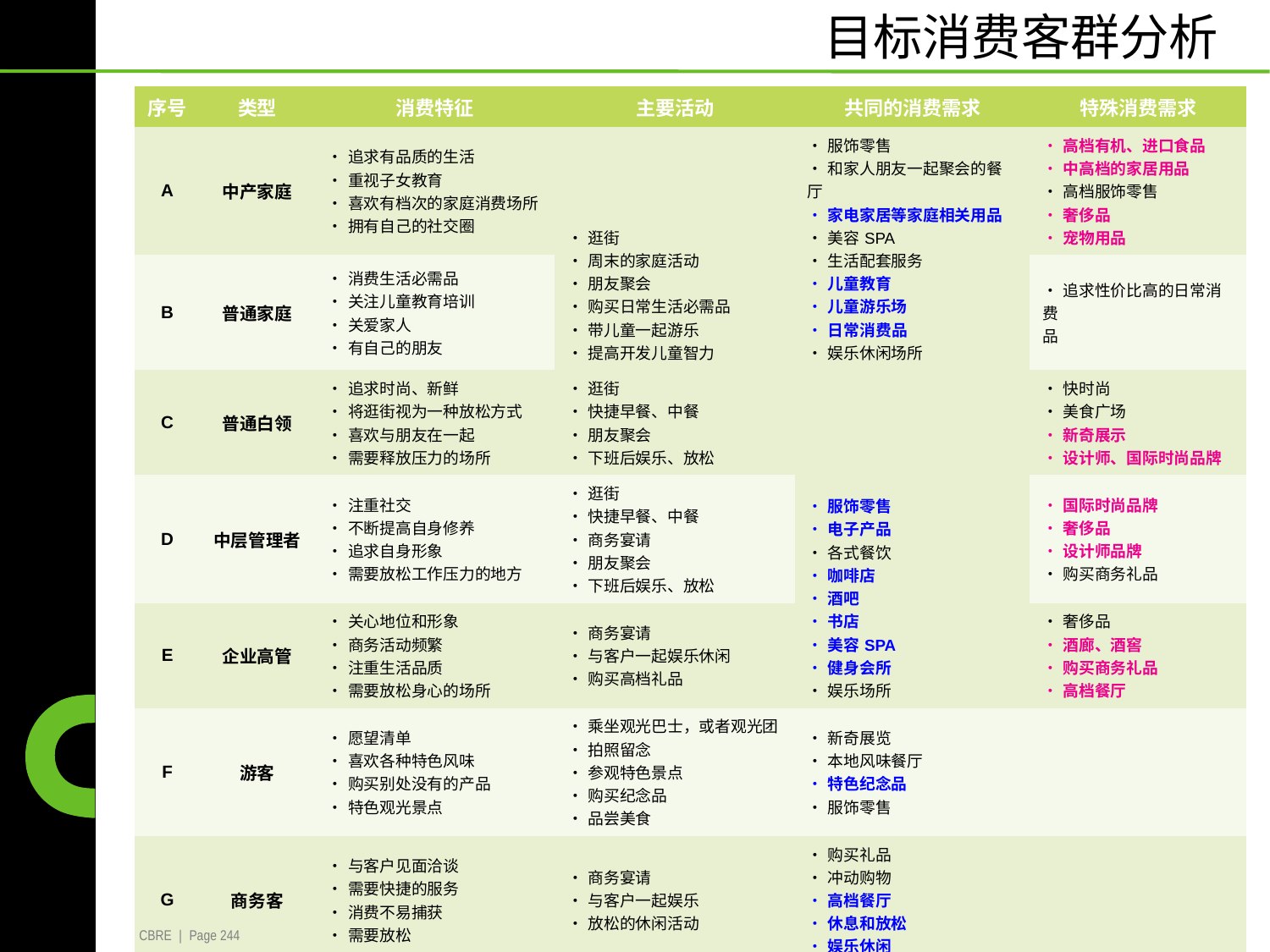

目标消费客群分析

| 序号 | 类型 | 消费特征 | 主要活动 | 共同的消费需求 | 特殊消费需求 |
| --- | --- | --- | --- | --- | --- |
| A | 中产家庭 | •追求有品质的生活 •重视子女教育 •喜欢有档次的家庭消费场所 •拥有自己的社交圈 | •逛街 •周末的家庭活动 •朋友聚会 •购买日常生活必需品 •带儿童一起游乐 •提高开发儿童智力 | •服饰零售 •和家人朋友一起聚会的餐厅 •家电家居等家庭相关用品 •美容SPA •生活配套服务 •儿童教育 •儿童游乐场 •日常消费品 •娱乐休闲场所 | •高档有机、进口食品 •中高档的家居用品 •高档服饰零售 •奢侈品 •宠物用品 |
| B | 普通家庭 | •消费生活必需品 •关注儿童教育培训 •关爱家人 •有自己的朋友 |  |  | •追求性价比高的日常消费 品 |
| C | 普通白领 | •追求时尚、新鲜 •将逛街视为一种放松方式 •喜欢与朋友在一起 •需要释放压力的场所 | •逛街 •快捷早餐、中餐 •朋友聚会 •下班后娱乐、放松 | •服饰零售 •电子产品 •各式餐饮 •咖啡店 •酒吧 •书店 •美容SPA •健身会所 •娱乐场所 | •快时尚 •美食广场 •新奇展示 •设计师、国际时尚品牌 |
| D | 中层管理者 | •注重社交 •不断提高自身修养 •追求自身形象 •需要放松工作压力的地方 | •逛街 •快捷早餐、中餐 •商务宴请 •朋友聚会 •下班后娱乐、放松 |  | •国际时尚品牌 •奢侈品 •设计师品牌 •购买商务礼品 |
| E | 企业高管 | •关心地位和形象 •商务活动频繁 •注重生活品质 •需要放松身心的场所 | •商务宴请 •与客户一起娱乐休闲 •购买高档礼品 |  | •奢侈品 •酒廊、酒窖 •购买商务礼品 •高档餐厅 |
| F | 游客 | •愿望清单 •喜欢各种特色风味 •购买别处没有的产品 •特色观光景点 | •乘坐观光巴士，或者观光团 •拍照留念 •参观特色景点 •购买纪念品 •品尝美食 | •新奇展览 •本地风味餐厅 •特色纪念品 •服饰零售 |  |
| G | 商务客 | •与客户见面洽谈 •需要快捷的服务 •消费不易捕获 •需要放松 | •商务宴请 •与客户一起娱乐 •放松的休闲活动 | •购买礼品 •冲动购物 •高档餐厅 •休息和放松 •娱乐休闲 |  |
| H | 高校学生 | •追求潮流时尚 •喜欢与同学朋友聚会 •勇于尝试新鲜事物 •需要多种娱乐方式 | •和朋友一起逛街 •需要有氛围的学习场所 •课余时间需要放松、娱乐 | •快时尚 •新奇展示 •电子产品 •书店 •各种娱乐场所 |  |

CBRE  |  Page 244